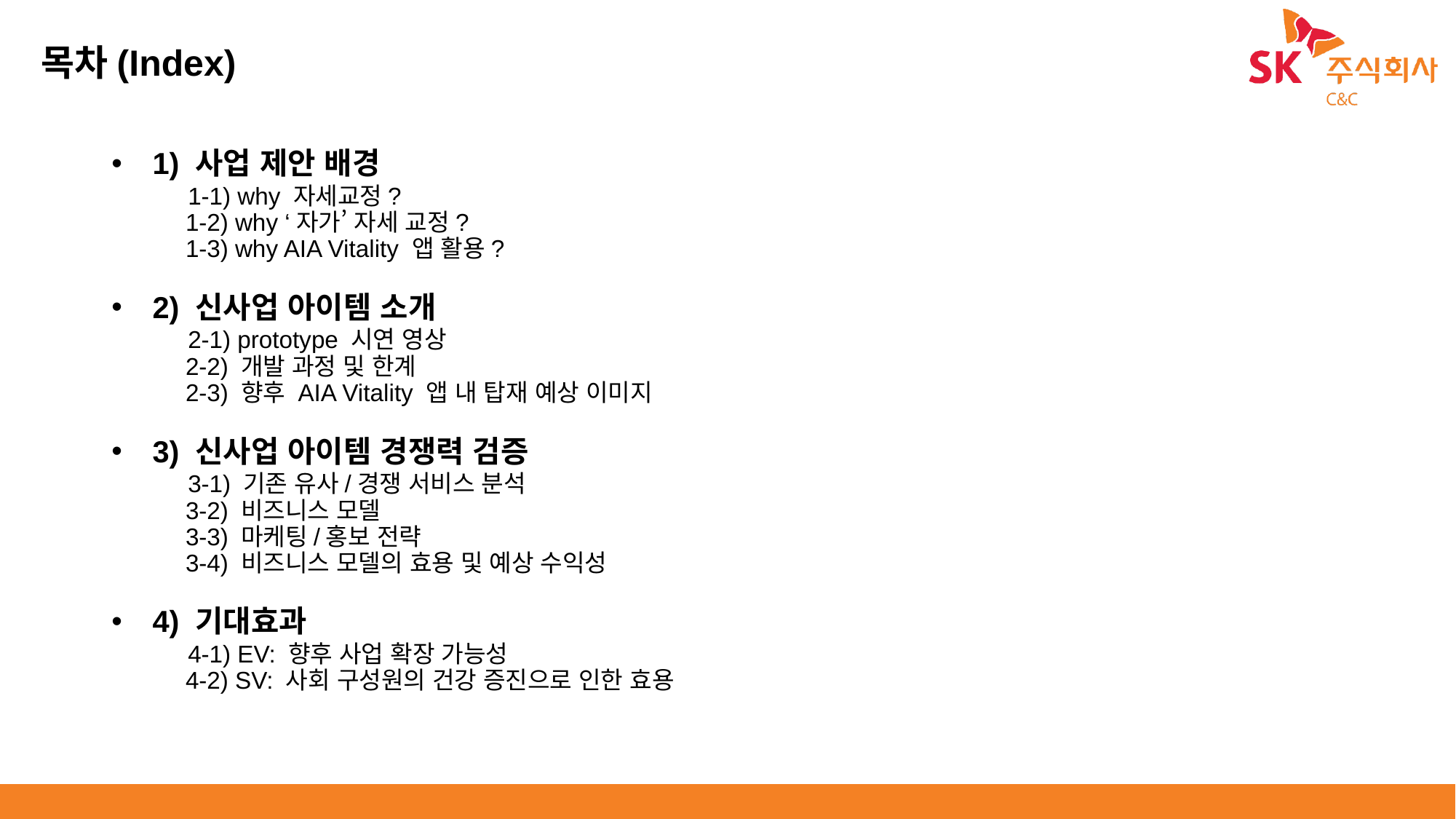

목차(Index)

1) 사업 제안 배경
          1-1) why 자세교정?
           1-2) why ‘자가’ 자세 교정?
           1-3) why AIA Vitality 앱 활용?

2) 신사업 아이템 소개
          2-1) prototype 시연 영상
           2-2) 개발 과정 및 한계
           2-3) 향후 AIA Vitality 앱 내 탑재 예상 이미지

3) 신사업 아이템 경쟁력 검증
          3-1) 기존 유사/경쟁 서비스 분석
           3-2) 비즈니스 모델
           3-3) 마케팅/홍보 전략
           3-4) 비즈니스 모델의 효용 및 예상 수익성

4) 기대효과
          4-1) EV: 향후 사업 확장 가능성
           4-2) SV: 사회 구성원의 건강 증진으로 인한 효용